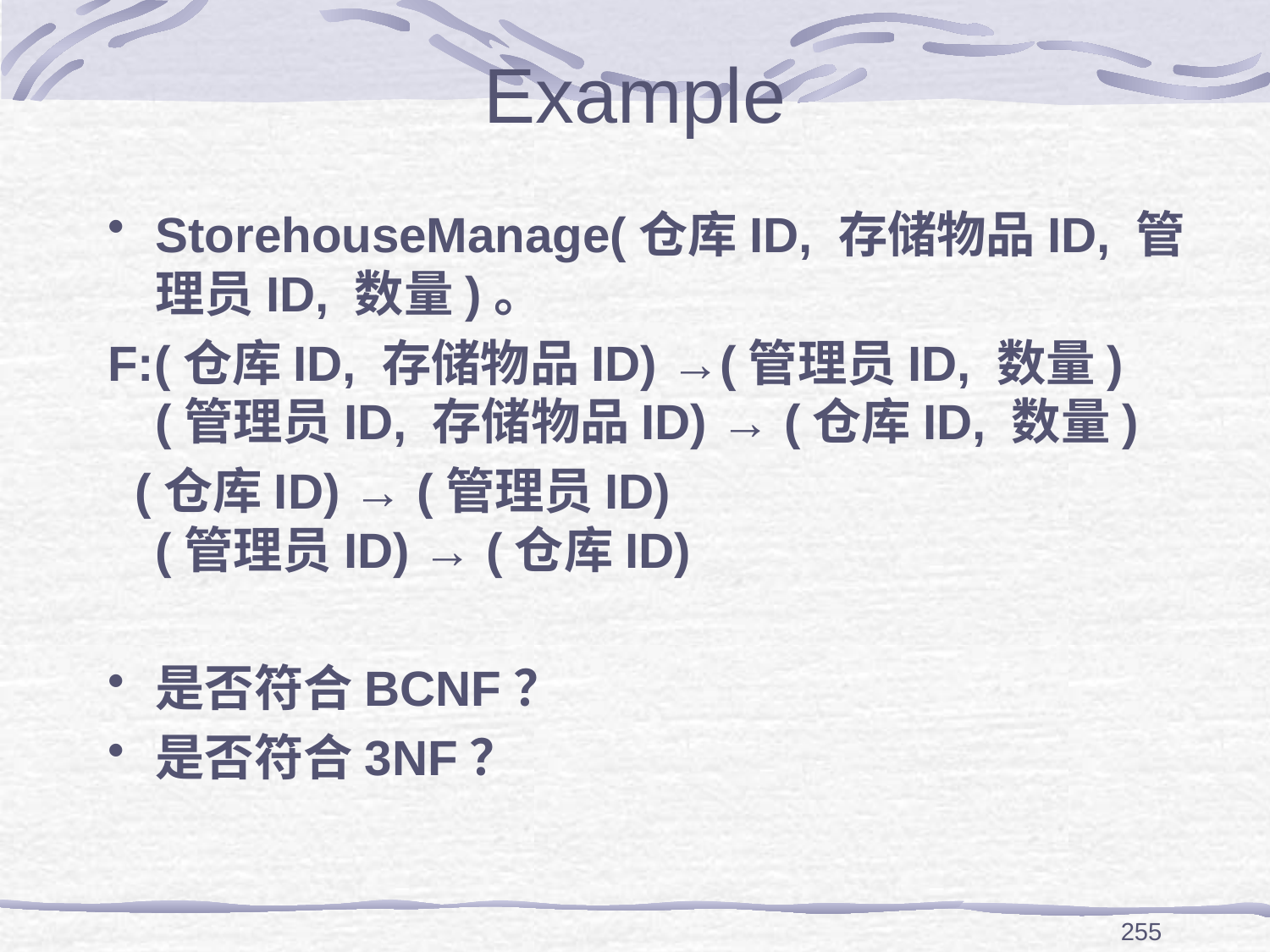

# Example
StorehouseManage(仓库ID, 存储物品ID, 管理员ID, 数量)。
F:(仓库ID, 存储物品ID) →(管理员ID, 数量)
(管理员ID, 存储物品ID) → (仓库ID, 数量)
  (仓库ID) → (管理员ID)
(管理员ID) → (仓库ID)

是否符合BCNF？
是否符合3NF？
255